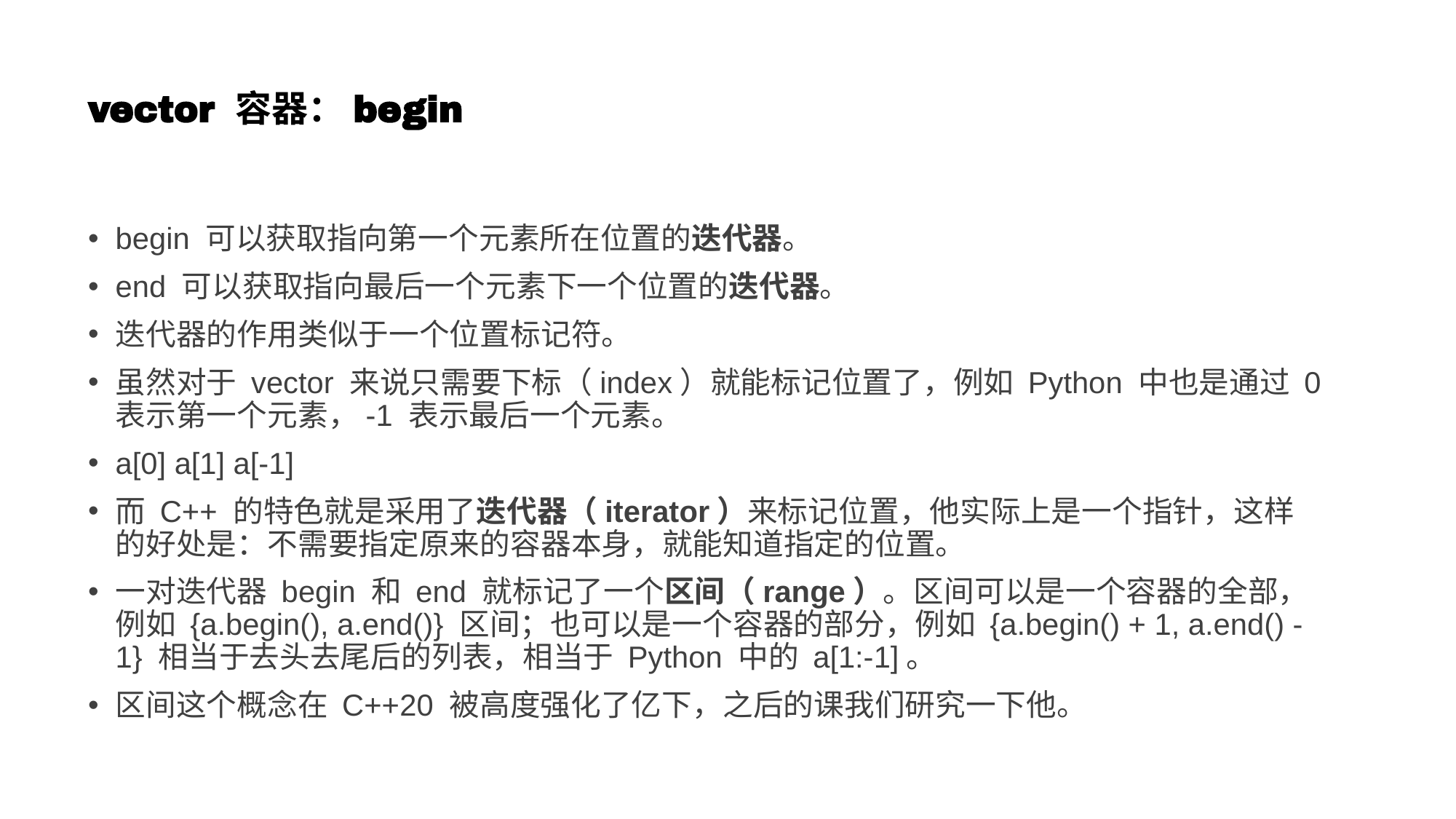

# vector 容器：begin
begin 可以获取指向第一个元素所在位置的迭代器。
end 可以获取指向最后一个元素下一个位置的迭代器。
迭代器的作用类似于一个位置标记符。
虽然对于 vector 来说只需要下标（index）就能标记位置了，例如 Python 中也是通过 0 表示第一个元素，-1 表示最后一个元素。
a[0] a[1] a[-1]
而 C++ 的特色就是采用了迭代器（iterator）来标记位置，他实际上是一个指针，这样的好处是：不需要指定原来的容器本身，就能知道指定的位置。
一对迭代器 begin 和 end 就标记了一个区间（range）。区间可以是一个容器的全部，例如 {a.begin(), a.end()} 区间；也可以是一个容器的部分，例如 {a.begin() + 1, a.end() - 1} 相当于去头去尾后的列表，相当于 Python 中的 a[1:-1]。
区间这个概念在 C++20 被高度强化了亿下，之后的课我们研究一下他。